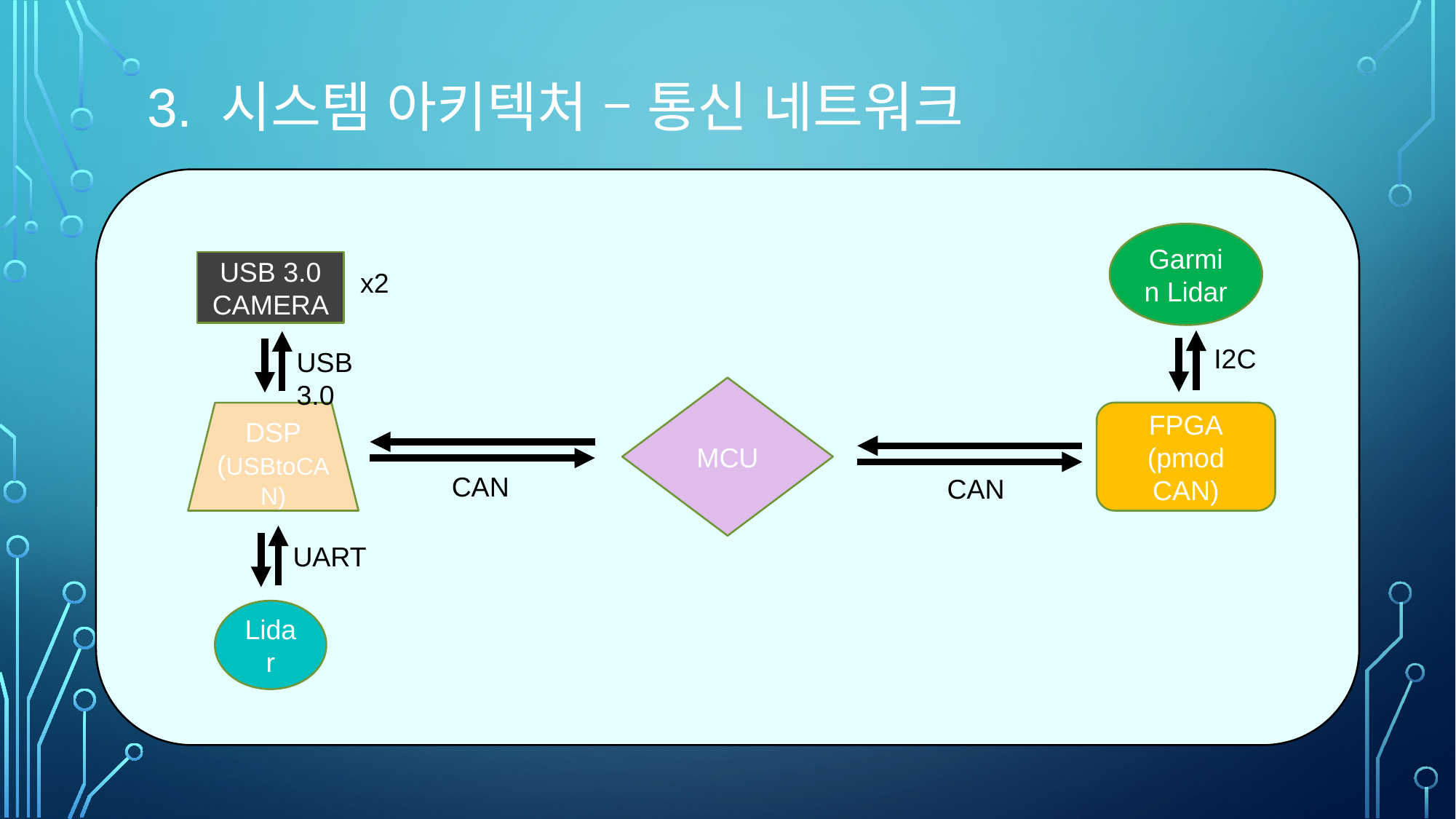

# 3. 시스템 아키텍처 – 통신 네트워크

Garmin Lidar
USB 3.0 CAMERA
x2
I2C
USB 3.0
MCU
DSP
(USBtoCAN)
FPGA
(pmod CAN)
CAN
CAN
UART
Lidar